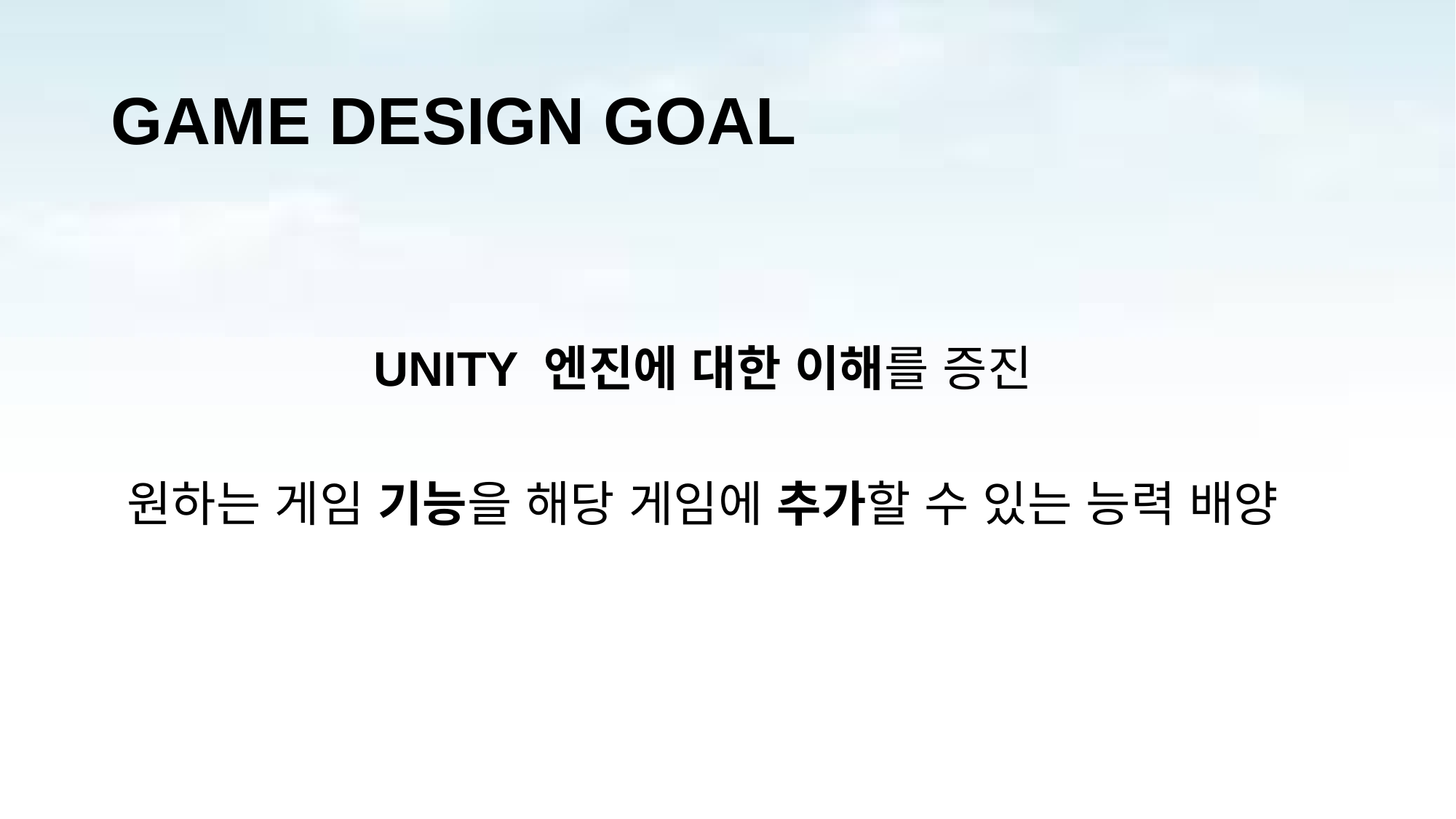

# GAME DESIGN GOAL
UNITY 엔진에 대한 이해를 증진

원하는 게임 기능을 해당 게임에 추가할 수 있는 능력 배양